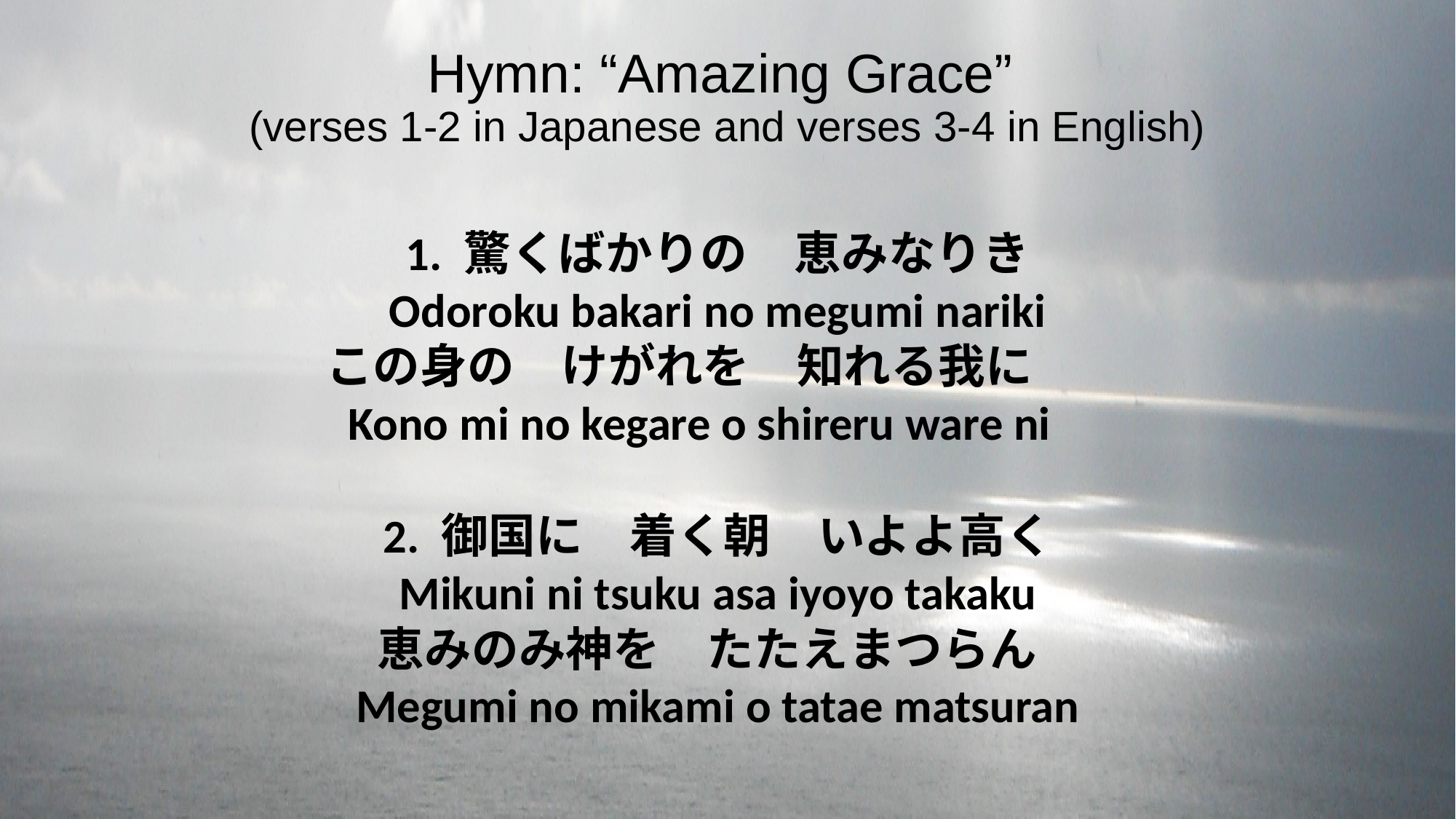

Hymn: “Amazing Grace”
(verses 1-2 in Japanese and verses 3-4 in English)
1. 驚くばかりの　恵みなりき
Odoroku bakari no megumi nariki
この身の　けがれを　知れる我に
  Kono mi no kegare o shireru ware ni
2. 御国に　着く朝　いよよ高く
Mikuni ni tsuku asa iyoyo takaku
恵みのみ神を　たたえまつらん
Megumi no mikami o tatae matsuran